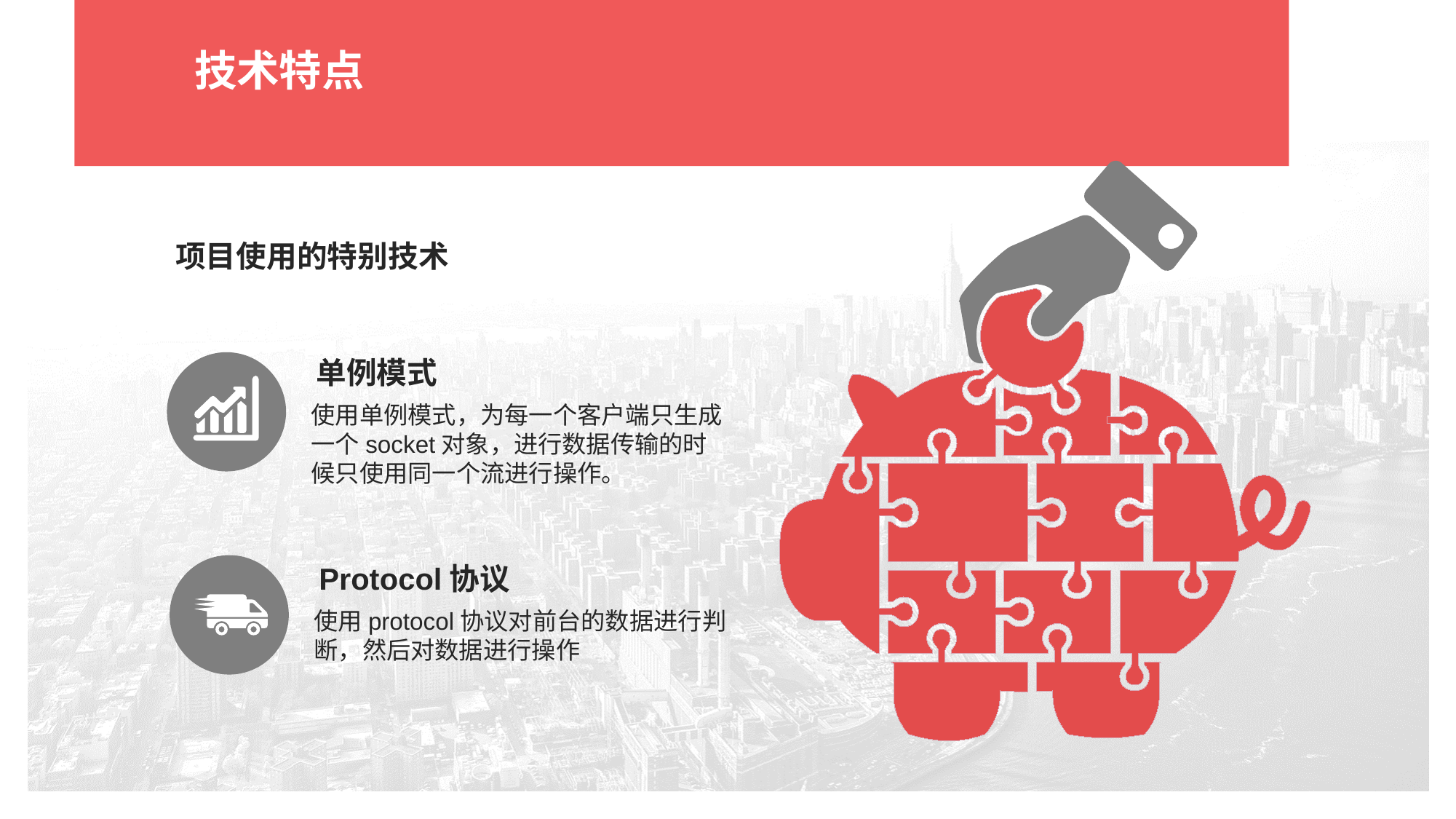

技术特点

项目使用的特别技术

单例模式

使用单例模式，为每一个客户端只生成一个socket对象，进行数据传输的时候只使用同一个流进行操作。
Protocol协议

使用protocol协议对前台的数据进行判断，然后对数据进行操作